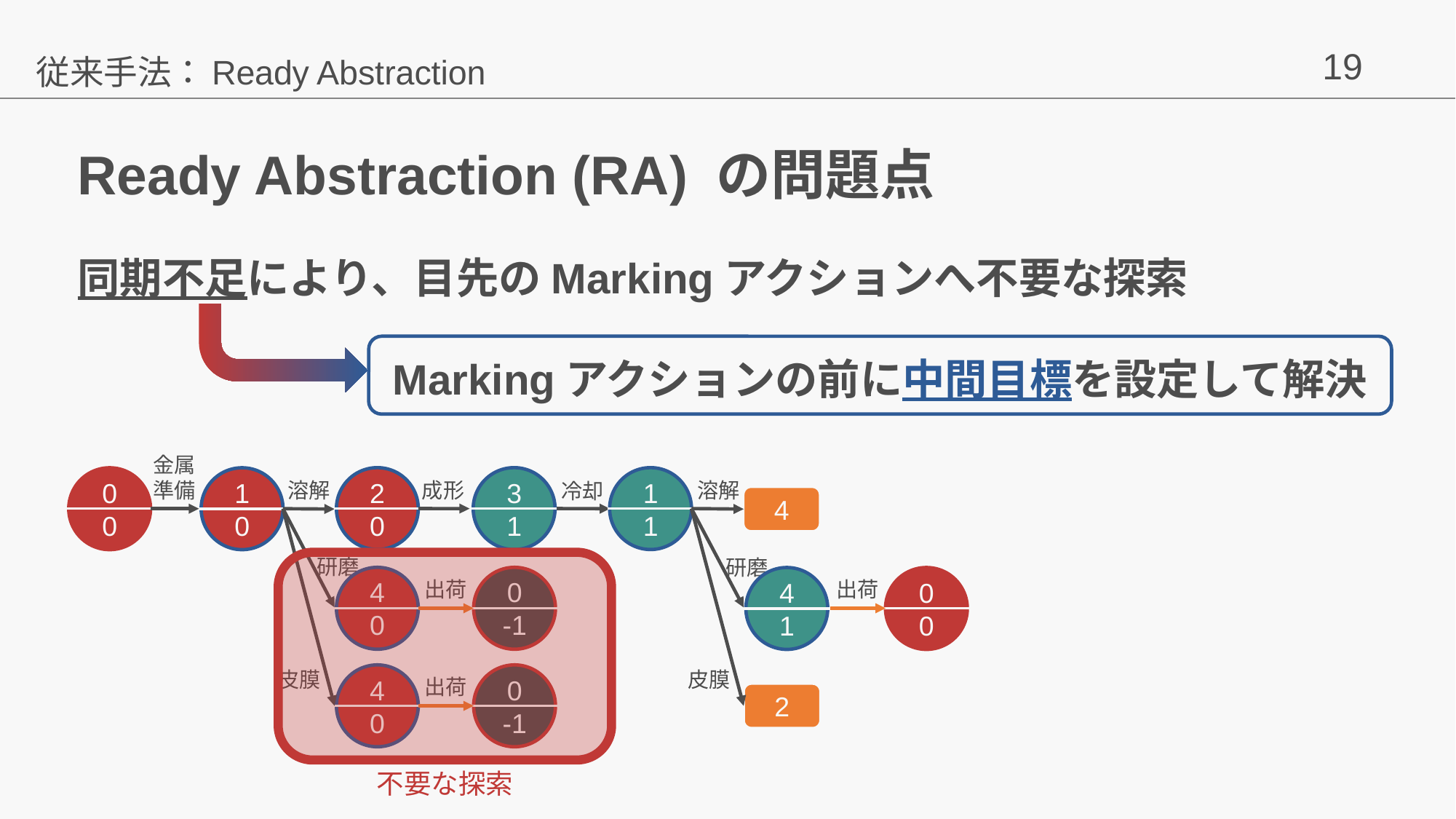

従来手法：Ready Abstraction
# Ready Abstraction (RA) の問題点
同期不足により、目先のMarkingアクションへ不要な探索

Markingアクションの前に中間目標を設定して解決
金属
準備
2
0
3
1
1
1
0
0
1
0
成形
溶解
溶解
冷却
4
研磨
研磨

4
0
0
-1
4
1
0
0
出荷
出荷
皮膜
皮膜
4
0
0
-1
出荷
2
不要な探索